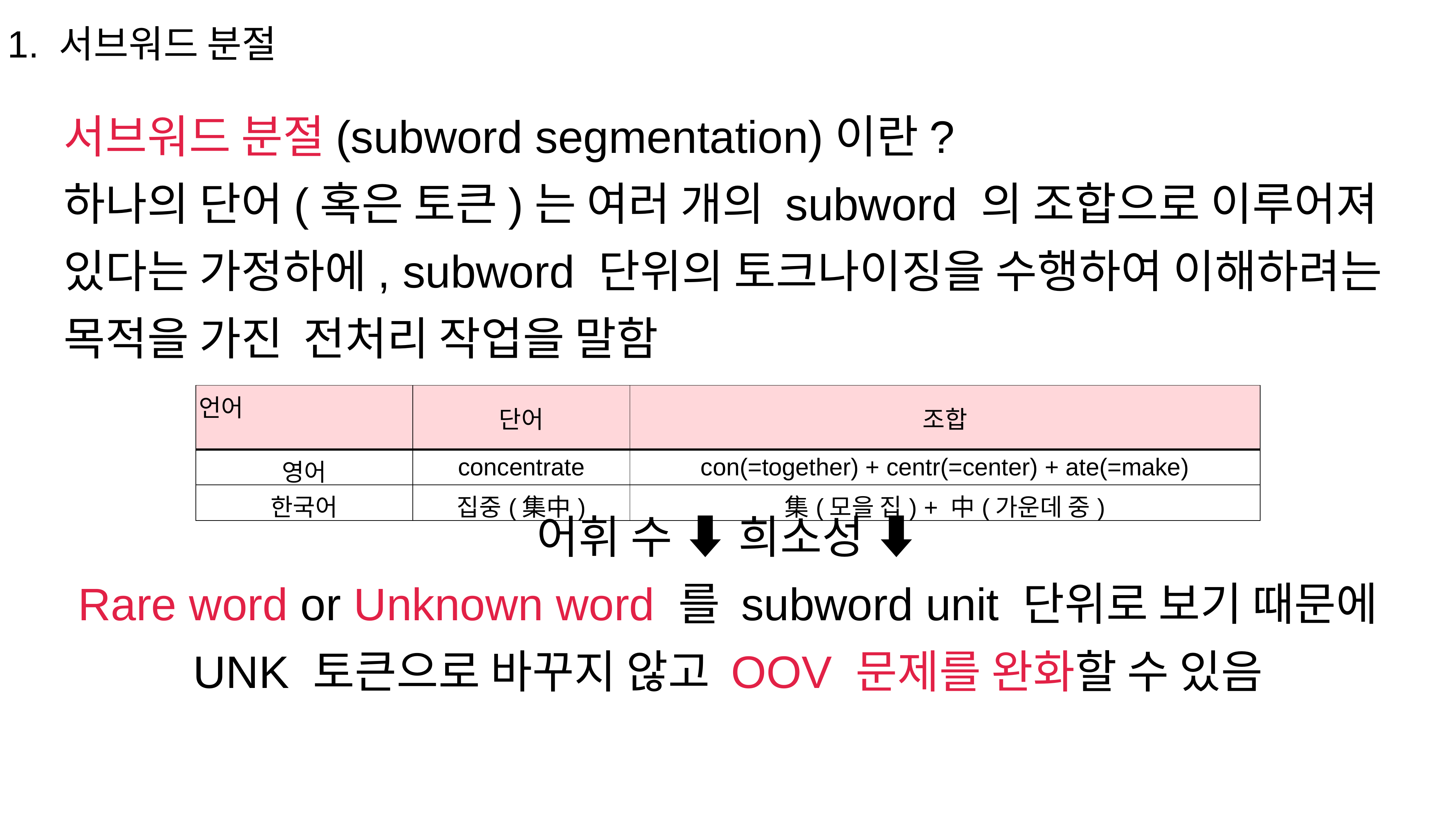

1. 서브워드 분절
서브워드 분절(subword segmentation)이란?
하나의 단어(혹은 토큰)는 여러 개의 subword 의 조합으로 이루어져
있다는 가정하에, subword 단위의 토크나이징을 수행하여 이해하려는
목적을 가진  전처리 작업을 말함
| 언어 | 단어 | 조합 |
| --- | --- | --- |
| 영어 | concentrate | con(=together) + centr(=center) + ate(=make) |
| 한국어 | 집중(集中) | 集(모을 집) + 中(가운데 중) |
어휘 수 ⬇ 희소성 ⬇
Rare word or Unknown word 를 subword unit 단위로 보기 때문에
UNK 토큰으로 바꾸지 않고 OOV 문제를 완화할 수 있음
4